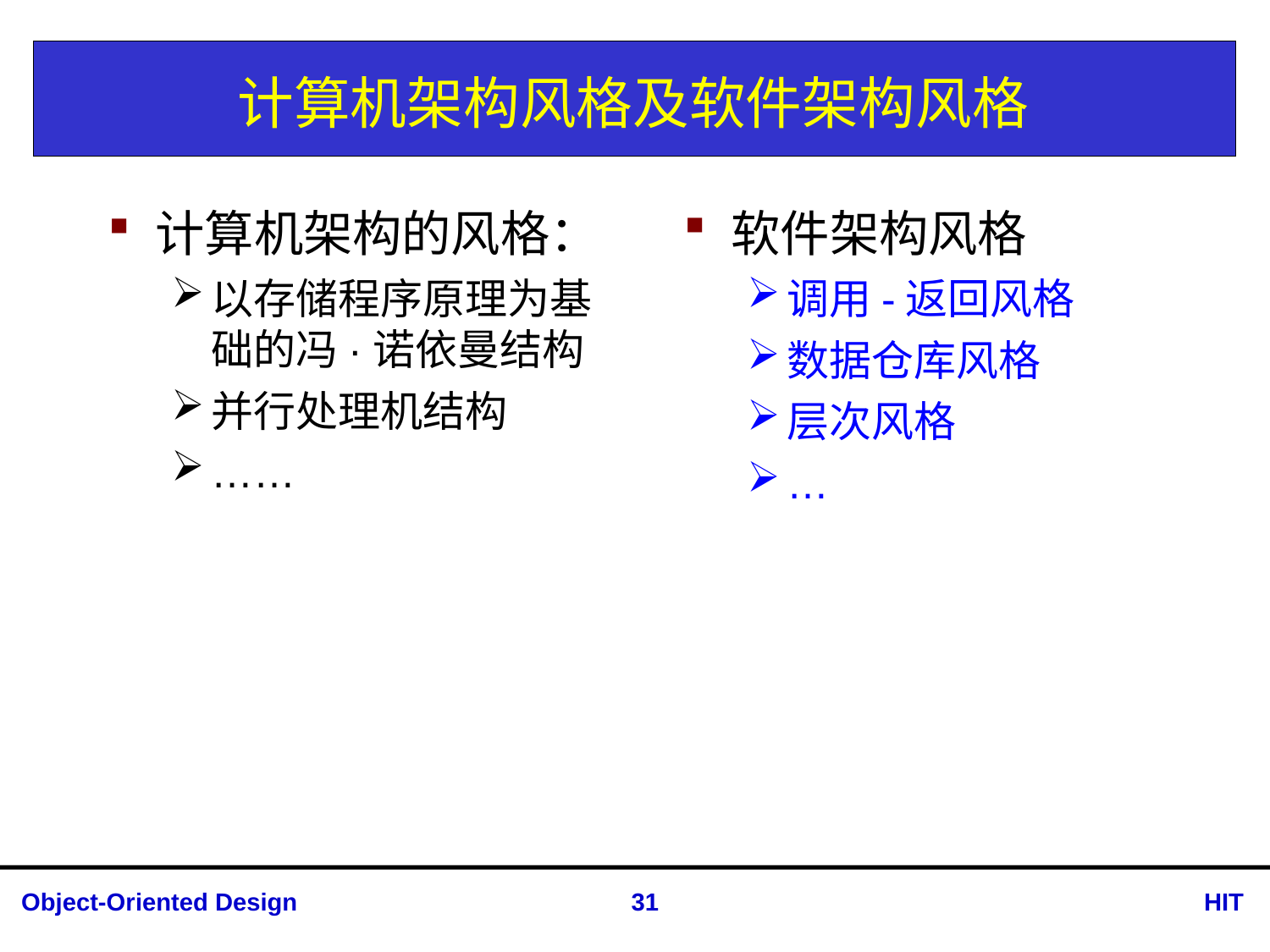

# 计算机架构风格及软件架构风格
软件架构风格
调用-返回风格
数据仓库风格
层次风格
…
计算机架构的风格：
以存储程序原理为基础的冯·诺依曼结构
并行处理机结构
……